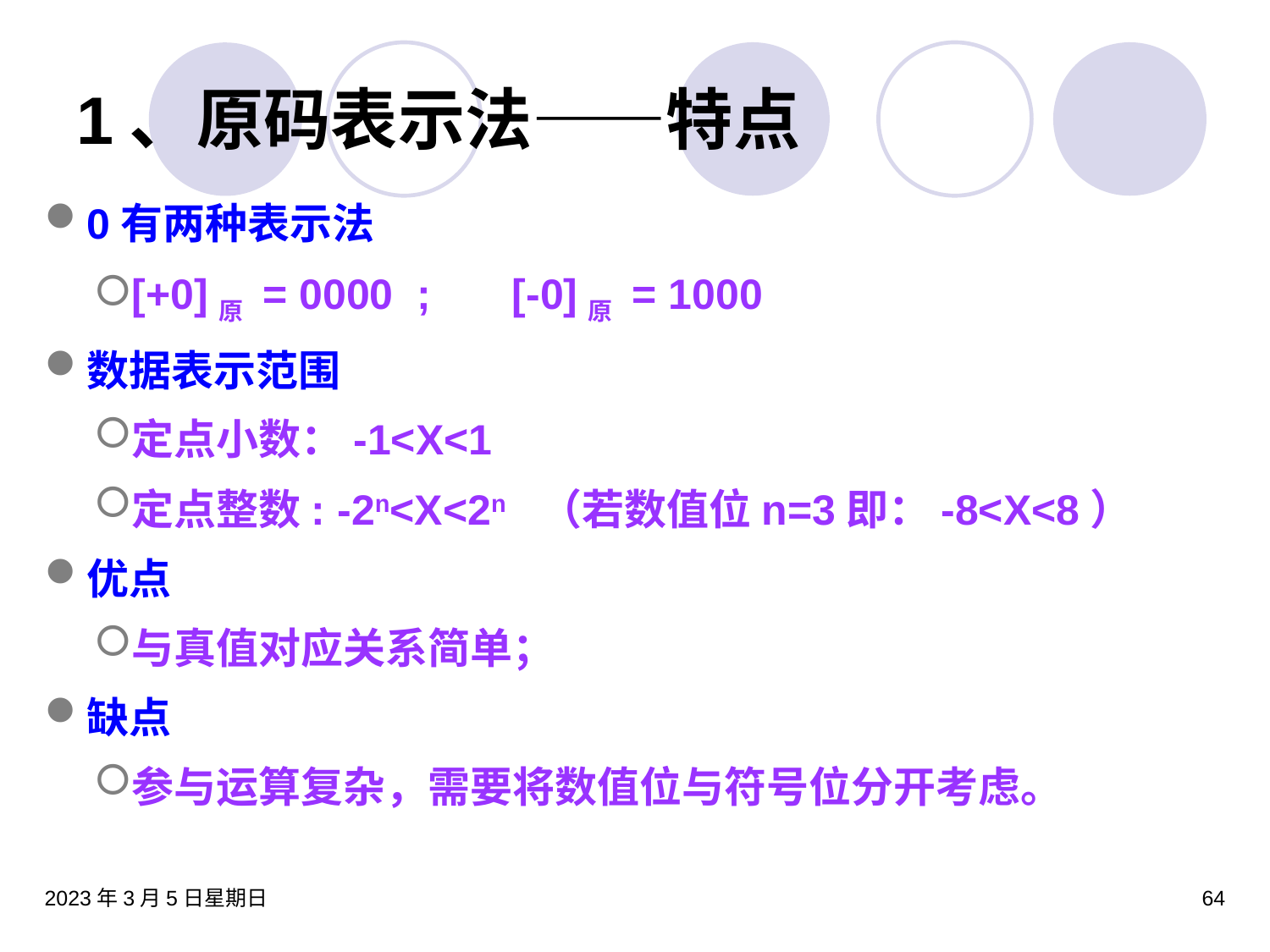

# 1、原码表示法——特点
0有两种表示法
[+0]原 = 0000  ;	[-0]原 = 1000
数据表示范围
定点小数：-1<X<1
定点整数: -2n<X<2n  （若数值位n=3即：-8<X<8）
优点
与真值对应关系简单；
缺点
参与运算复杂，需要将数值位与符号位分开考虑。
2023年3月5日星期日
64